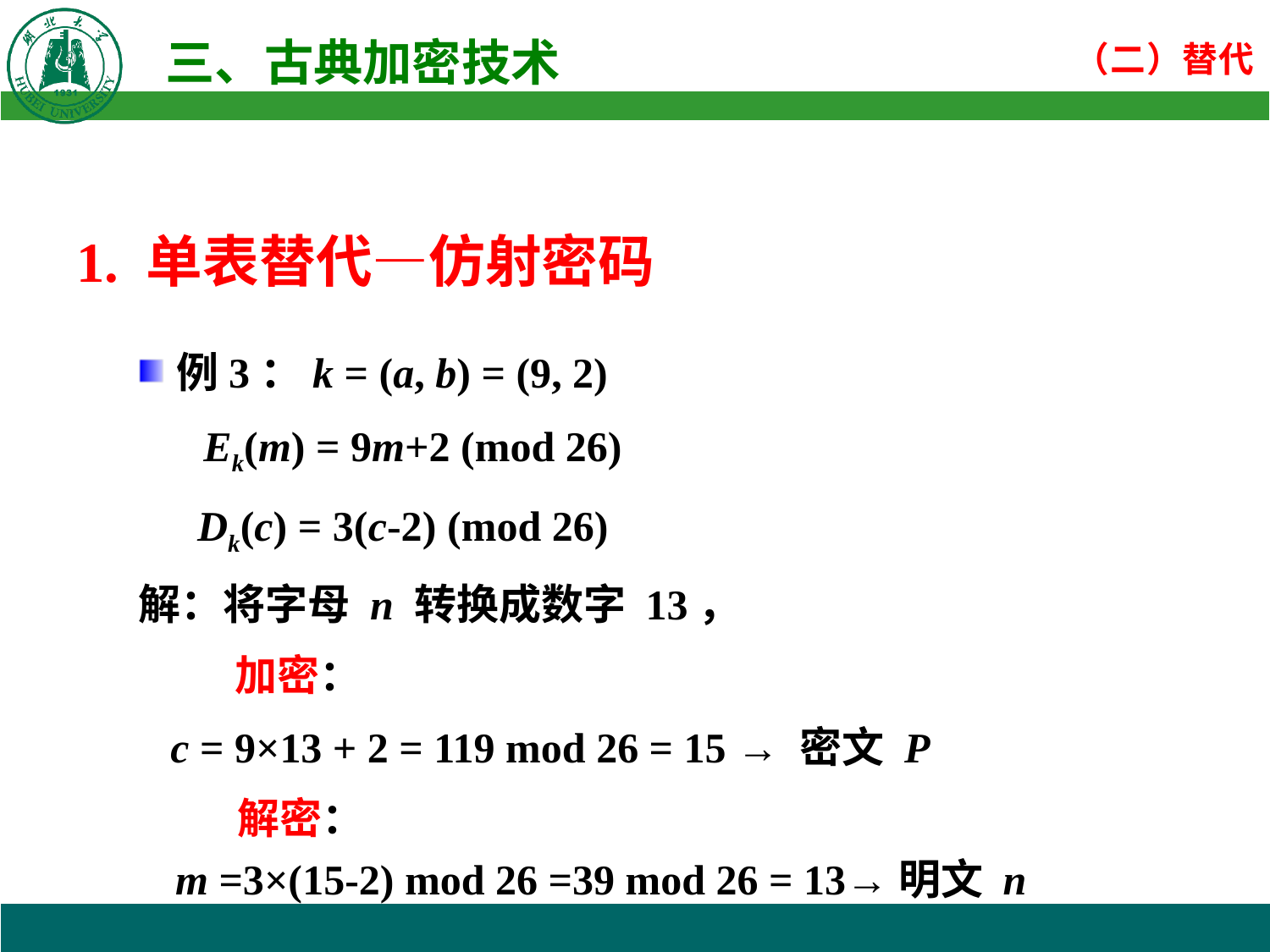

1. 单表替代—仿射密码
例3：k = (a, b) = (9, 2)
Ek(m) = 9m+2 (mod 26)
     Dk(c) = 3(c-2) (mod 26)
解：将字母 n 转换成数字 13，
         加密：
   c = 9×13 + 2 = 119 mod 26 = 15 → 密文 P
解密：
m =3×(15-2) mod 26 =39 mod 26 = 13→明文 n